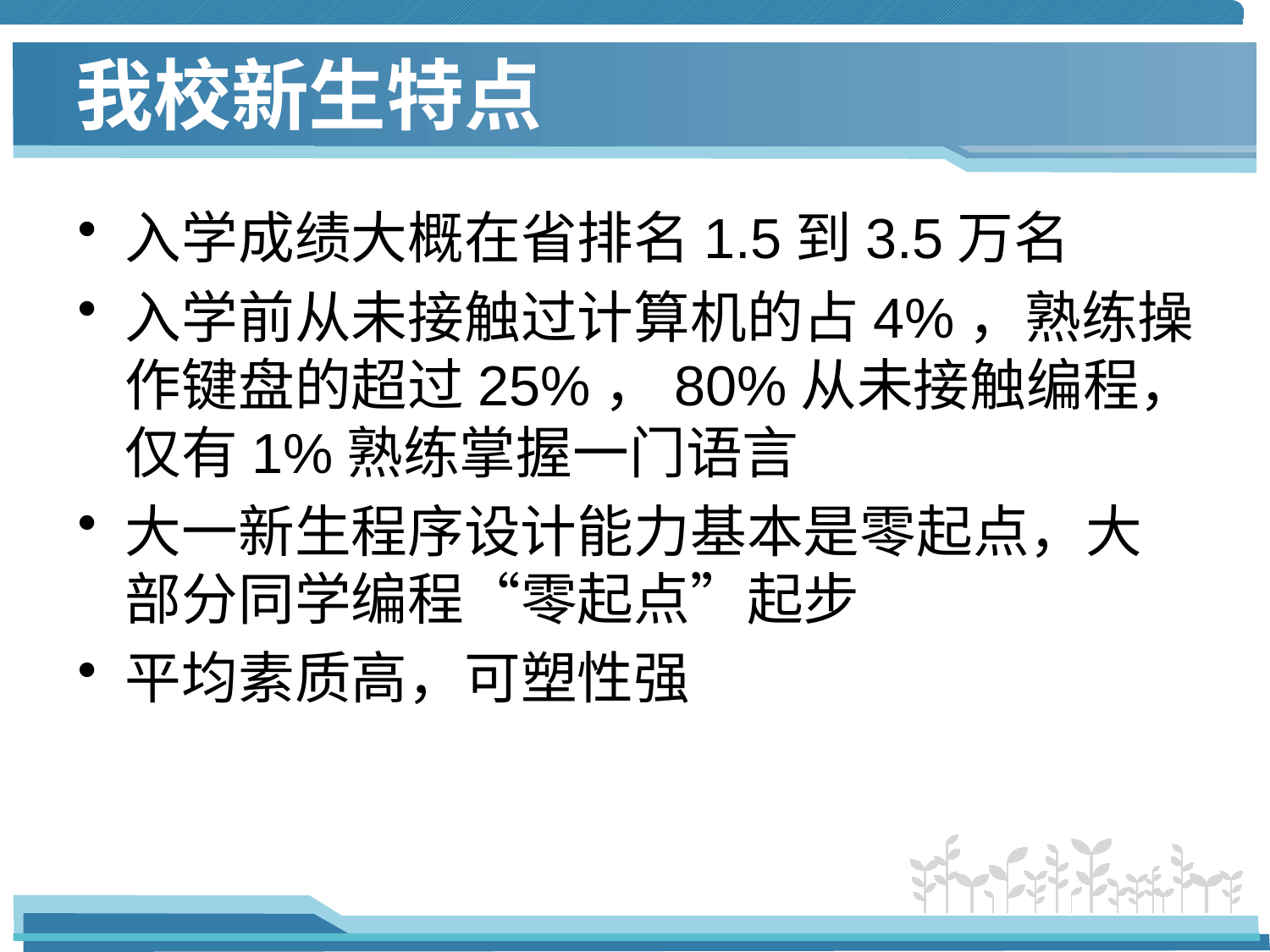

# 我校新生特点
入学成绩大概在省排名1.5到3.5万名
入学前从未接触过计算机的占4%，熟练操作键盘的超过25%，80%从未接触编程，仅有1%熟练掌握一门语言
大一新生程序设计能力基本是零起点，大部分同学编程“零起点”起步
平均素质高，可塑性强